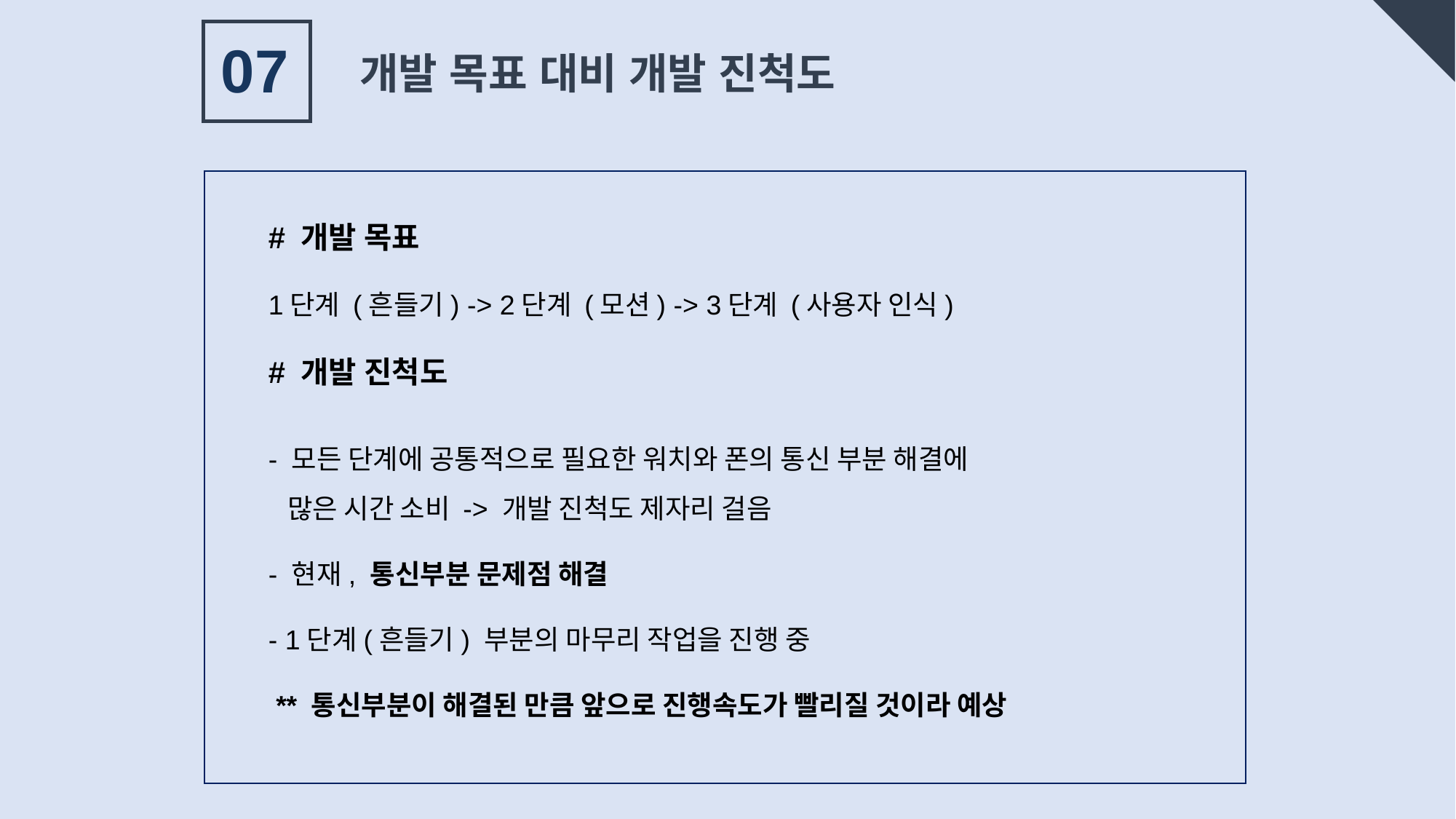

07
 개발 목표 대비 개발 진척도

# 개발 목표

1단계 (흔들기) -> 2단계 (모션) -> 3단계 (사용자 인식)

# 개발 진척도

- 모든 단계에 공통적으로 필요한 워치와 폰의 통신 부분 해결에
  많은 시간 소비 -> 개발 진척도 제자리 걸음

- 현재, 통신부분 문제점 해결

- 1단계(흔들기) 부분의 마무리 작업을 진행 중

 ** 통신부분이 해결된 만큼 앞으로 진행속도가 빨리질 것이라 예상